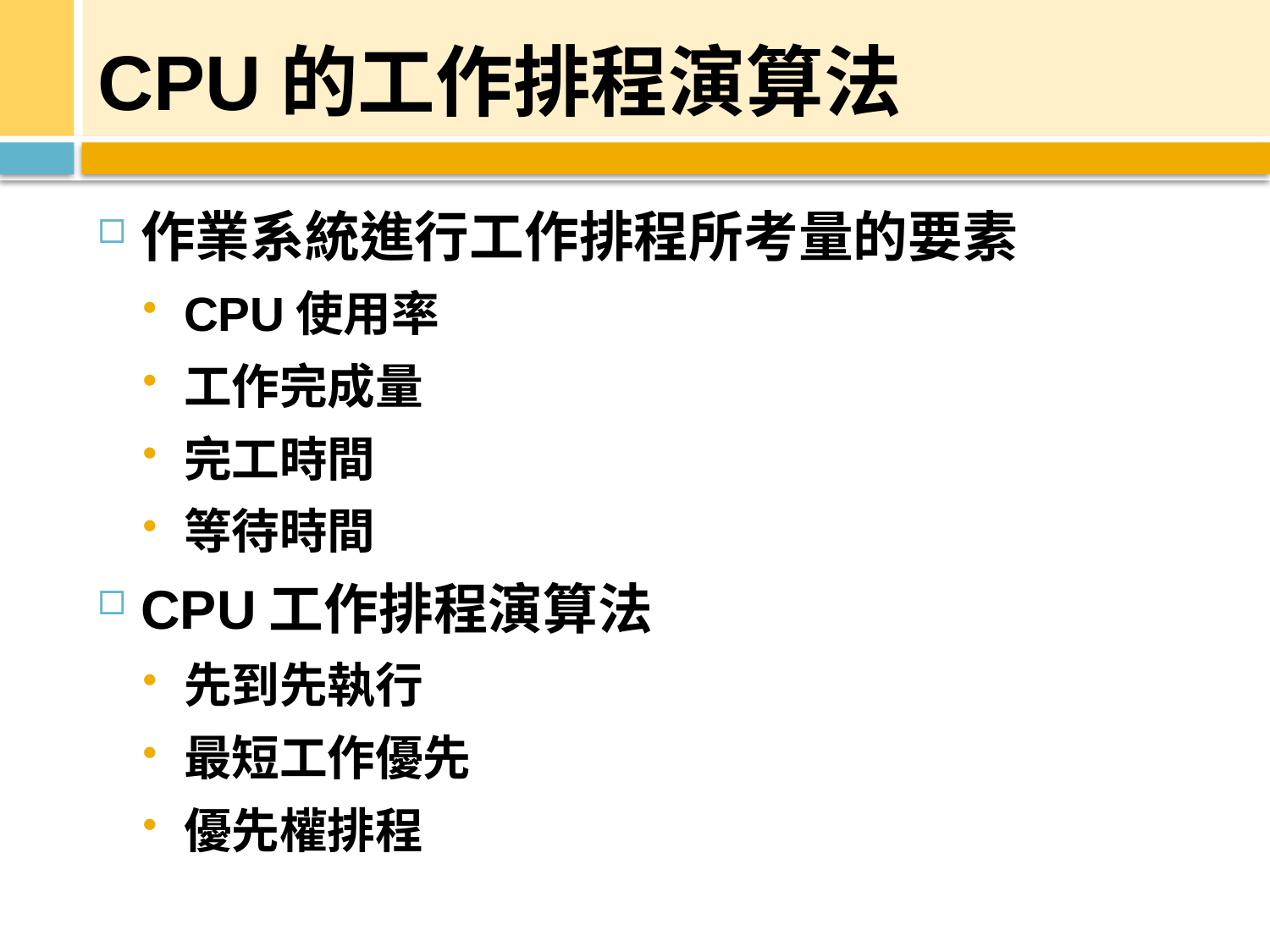

# CPU的工作排程演算法
作業系統進行工作排程所考量的要素
CPU使用率
工作完成量
完工時間
等待時間
CPU工作排程演算法
先到先執行
最短工作優先
優先權排程